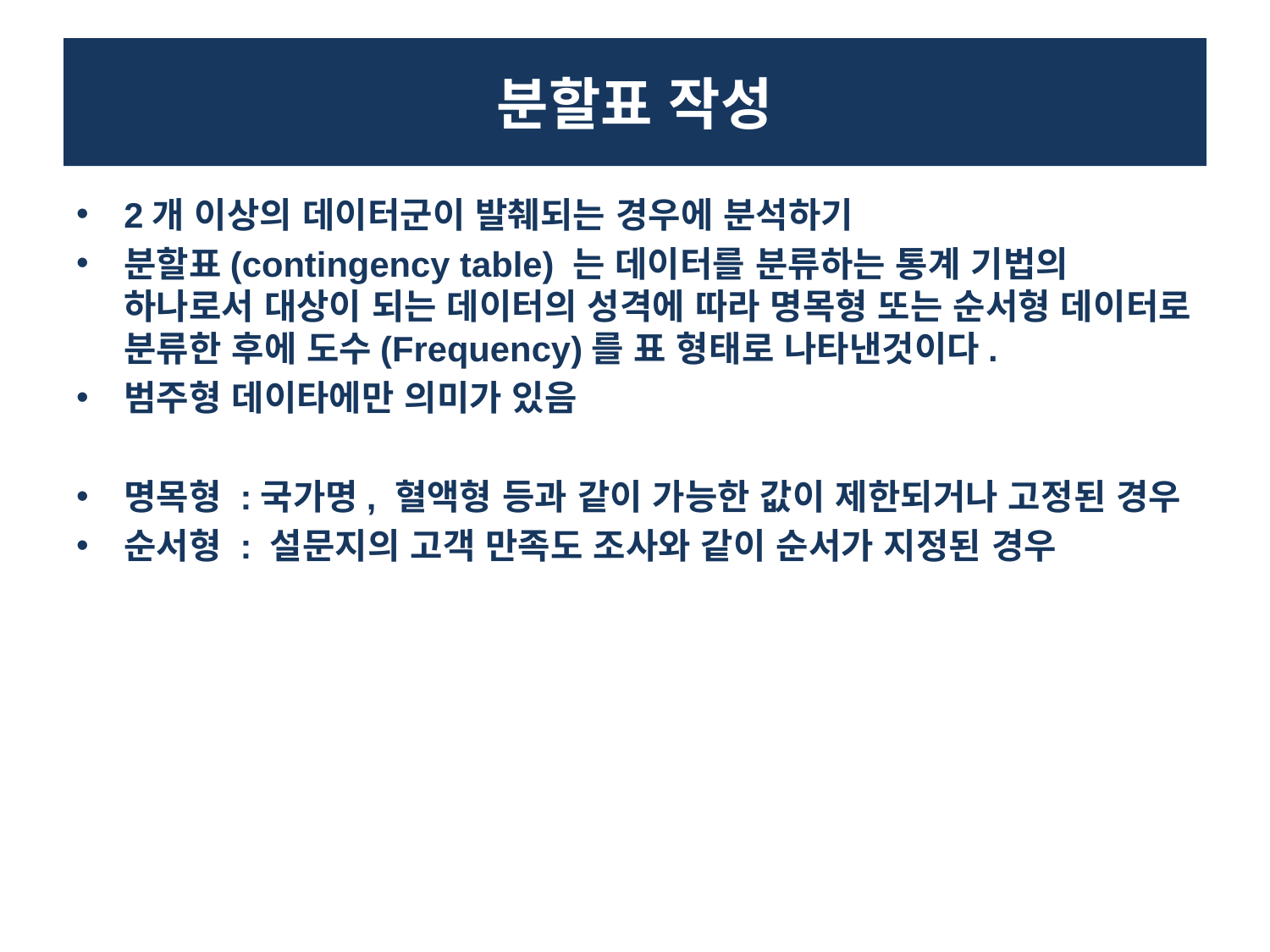

# 분할표 작성
2개 이상의 데이터군이 발췌되는 경우에 분석하기
분할표(contingency table) 는 데이터를 분류하는 통계 기법의 하나로서 대상이 되는 데이터의 성격에 따라 명목형 또는 순서형 데이터로 분류한 후에 도수(Frequency)를 표 형태로 나타낸것이다.
범주형 데이타에만 의미가 있음

명목형 :국가명, 혈액형 등과 같이 가능한 값이 제한되거나 고정된 경우
순서형 : 설문지의 고객 만족도 조사와 같이 순서가 지정된 경우